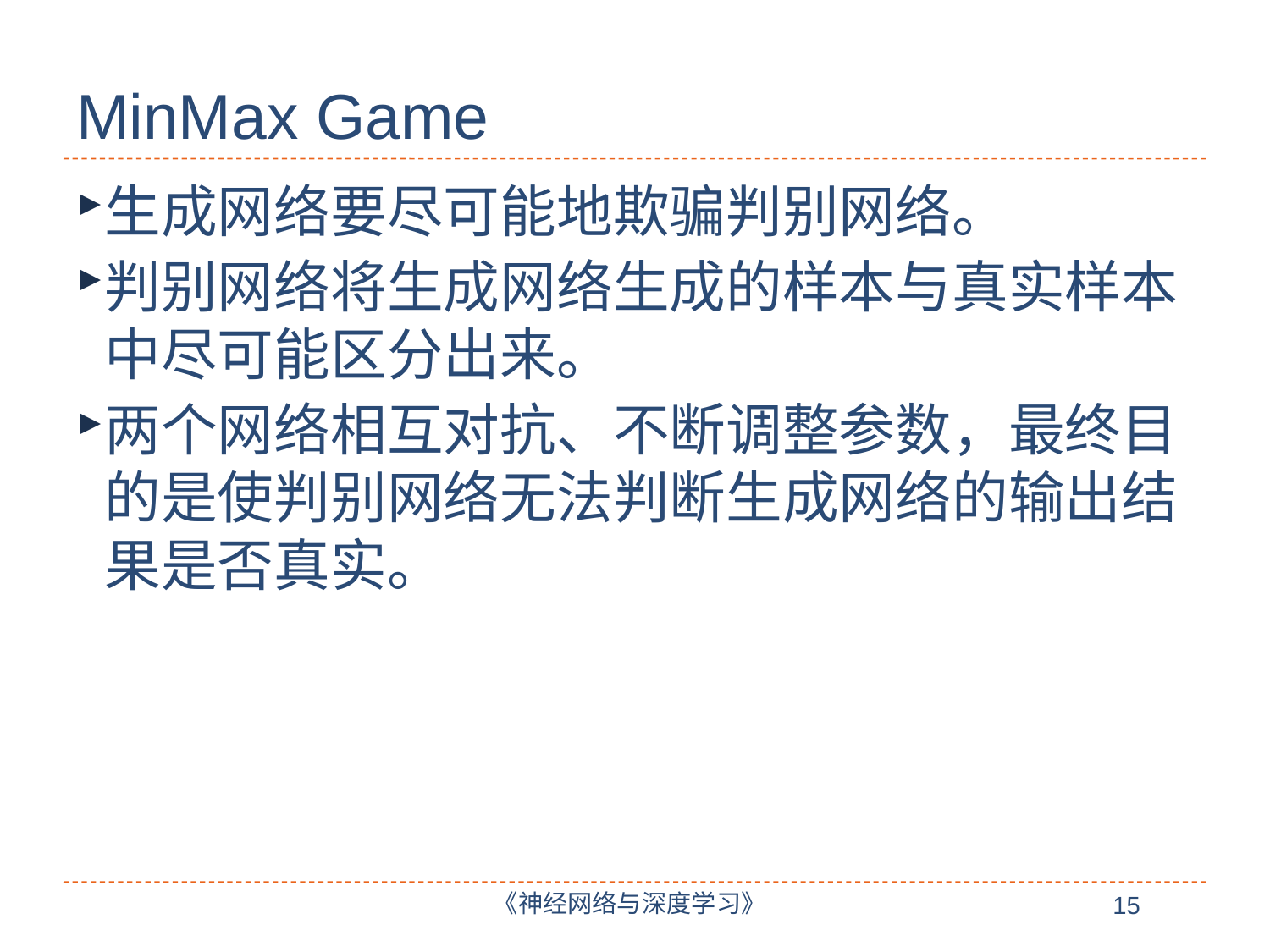

# MinMax Game
生成网络要尽可能地欺骗判别网络。
判别网络将生成网络生成的样本与真实样本中尽可能区分出来。
两个网络相互对抗、不断调整参数，最终目的是使判别网络无法判断生成网络的输出结果是否真实。